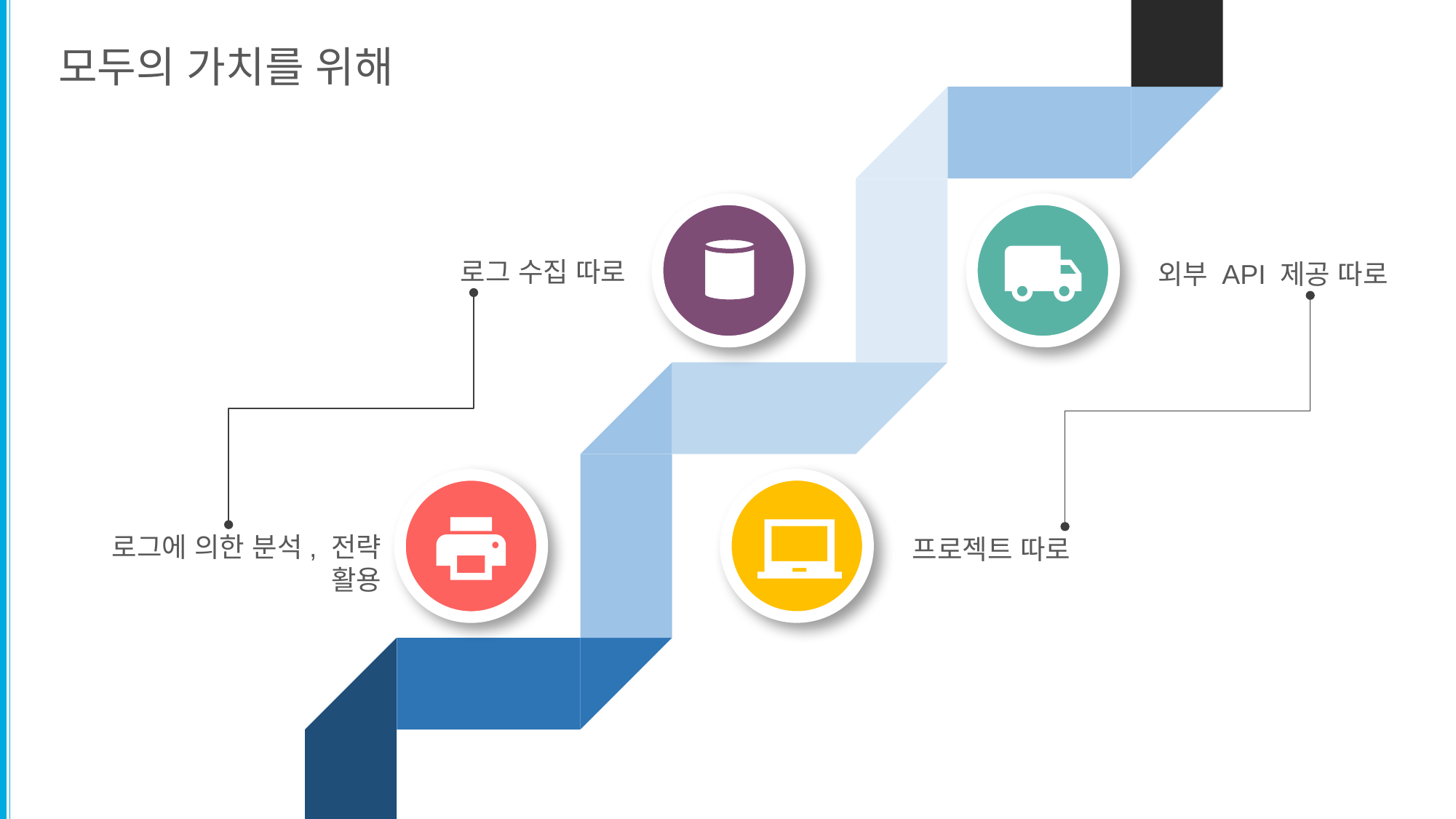

모두의 가치를 위해

로그 수집 따로
외부 API 제공 따로

로그에 의한 분석, 전략 활용
프로젝트 따로